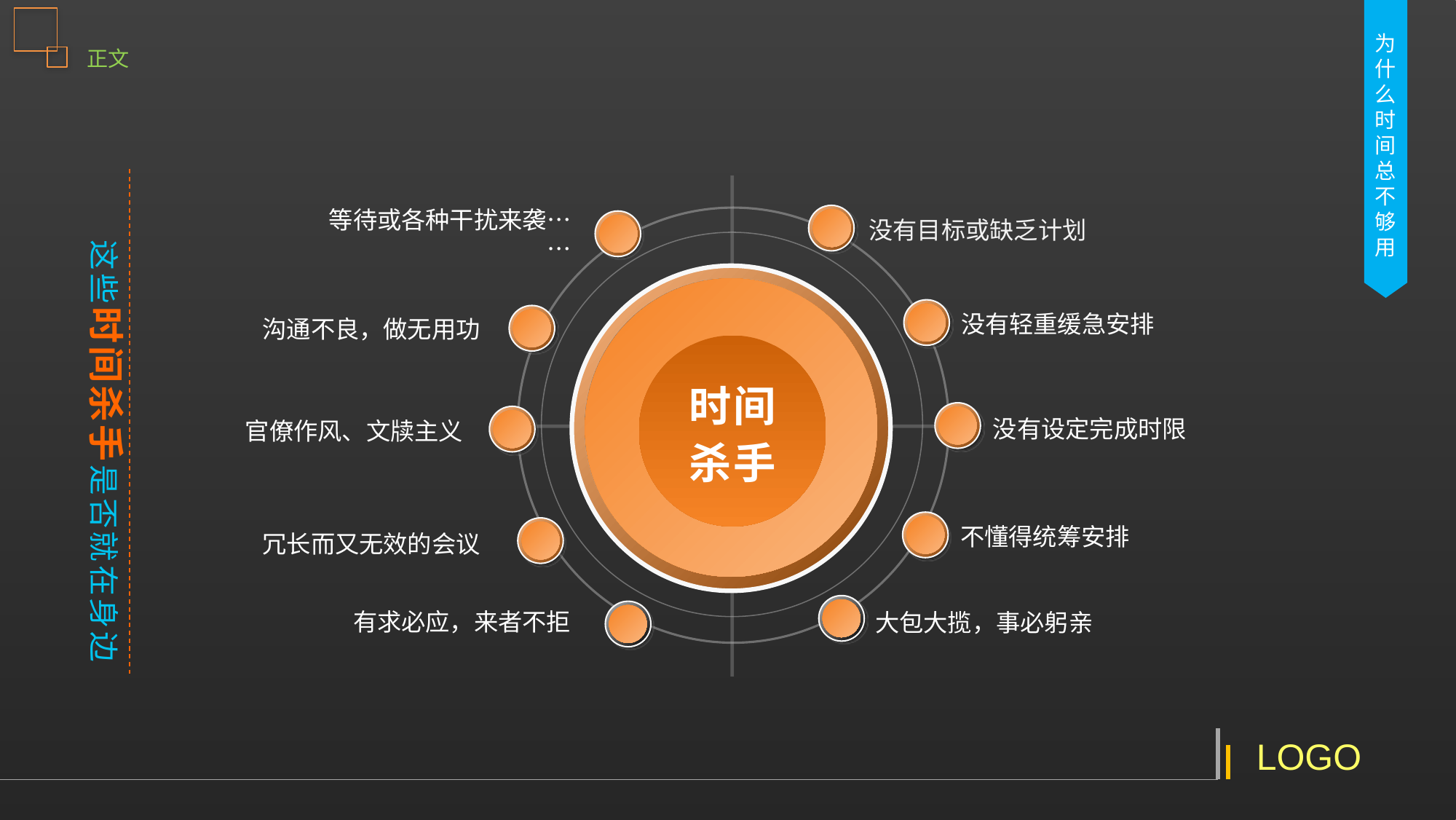

正文
为什么时间总不够用

没有目标或缺乏计划

等待或各种干扰来袭……
这些时间杀手是否就在身边

时间
杀手

没有轻重缓急安排

沟通不良，做无用功

没有设定完成时限
官僚作风、文牍主义

不懂得统筹安排

冗长而又无效的会议

有求必应，来者不拒

大包大揽，事必躬亲